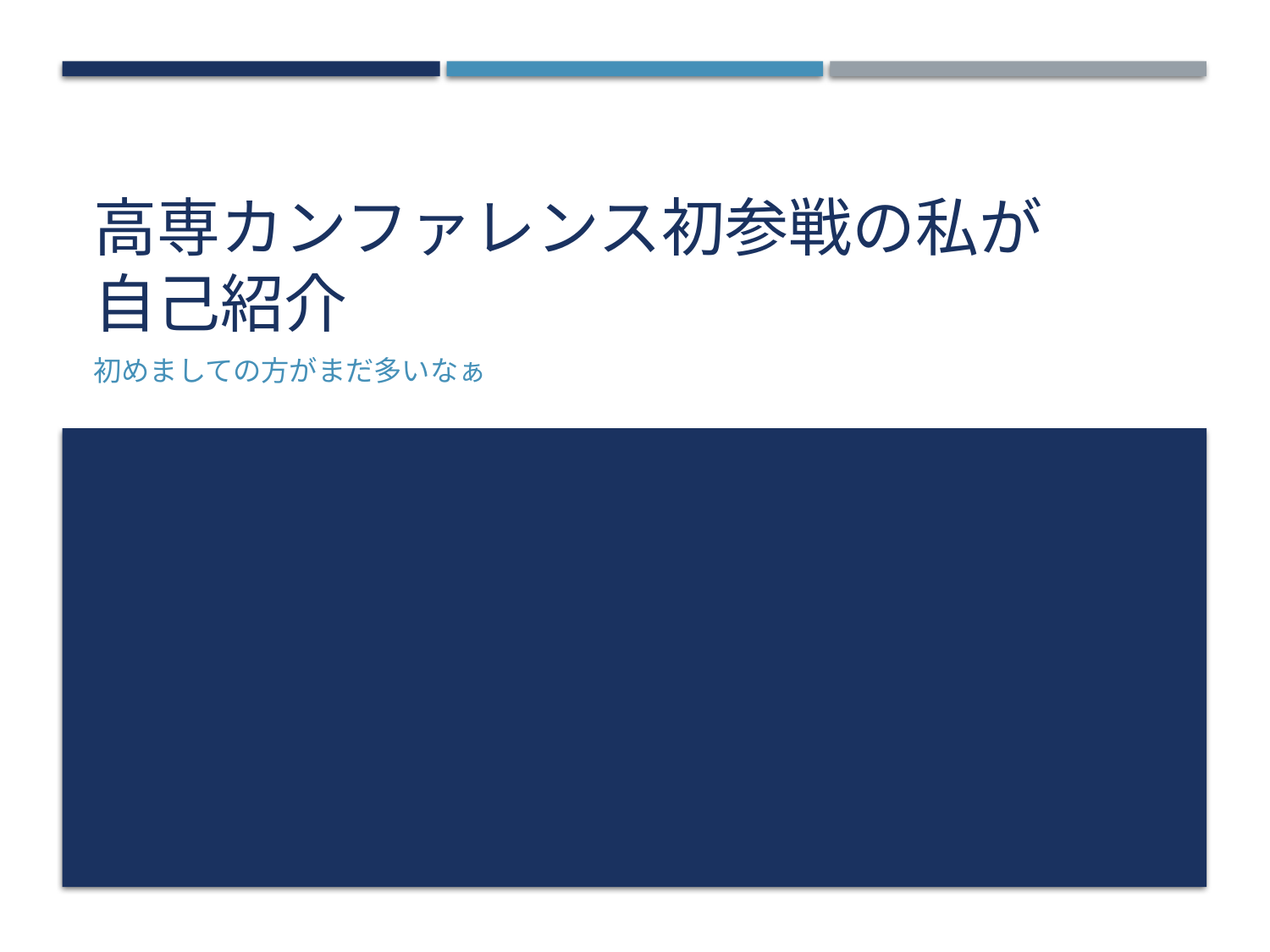

# 高専カンファレンス初参戦の私が 自己紹介
初めましての方がまだ多いなぁ